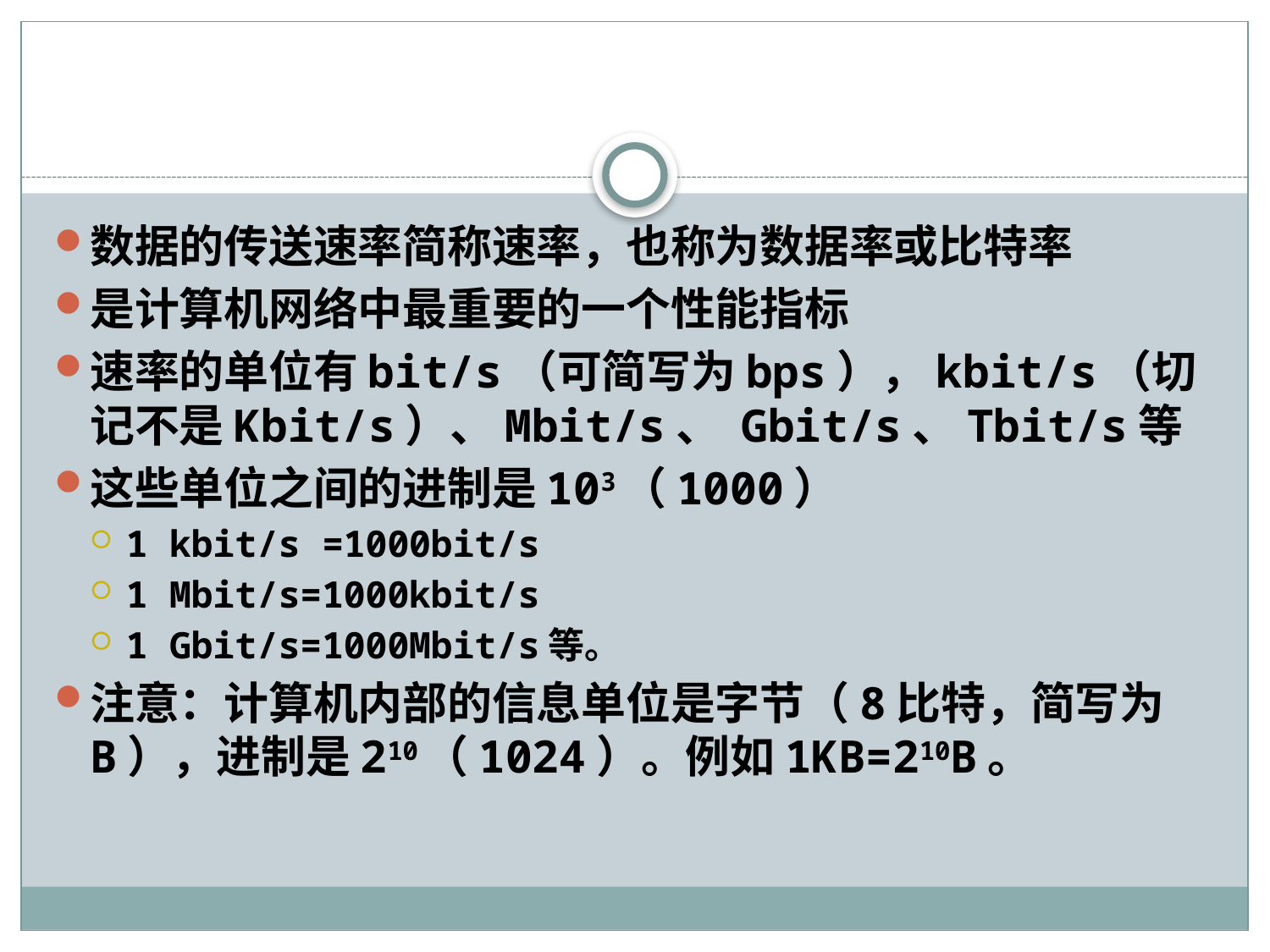

#
数据的传送速率简称速率，也称为数据率或比特率
是计算机网络中最重要的一个性能指标
速率的单位有bit/s（可简写为bps），kbit/s（切记不是Kbit/s）、Mbit/s、 Gbit/s、Tbit/s等
这些单位之间的进制是103（1000）
1 kbit/s =1000bit/s
1 Mbit/s=1000kbit/s
1 Gbit/s=1000Mbit/s等。
注意：计算机内部的信息单位是字节（8比特，简写为B），进制是210（1024）。例如1KB=210B。